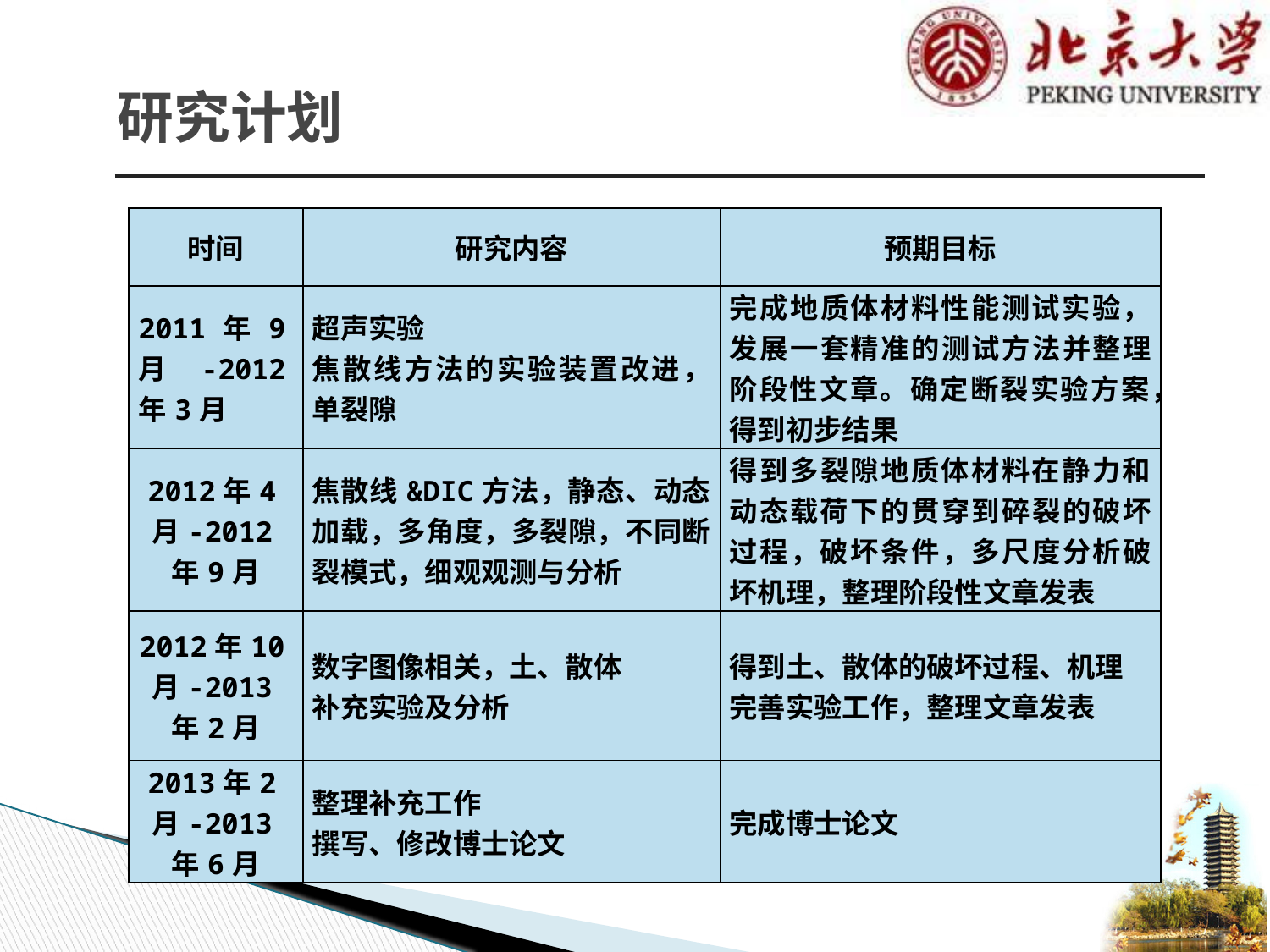

# 研究计划
| 时间 | 研究内容 | 预期目标 |
| --- | --- | --- |
| 2011年9月-2012年3月 | 超声实验 焦散线方法的实验装置改进， 单裂隙 | 完成地质体材料性能测试实验，发展一套精准的测试方法并整理阶段性文章。确定断裂实验方案，得到初步结果 |
| 2012年4月-2012年9月 | 焦散线&DIC方法，静态、动态加载，多角度，多裂隙，不同断裂模式，细观观测与分析 | 得到多裂隙地质体材料在静力和动态载荷下的贯穿到碎裂的破坏过程，破坏条件，多尺度分析破坏机理，整理阶段性文章发表 |
| 2012年10月-2013年2月 | 数字图像相关，土、散体 补充实验及分析 | 得到土、散体的破坏过程、机理 完善实验工作，整理文章发表 |
| 2013年2月-2013年6月 | 整理补充工作 撰写、修改博士论文 | 完成博士论文 |